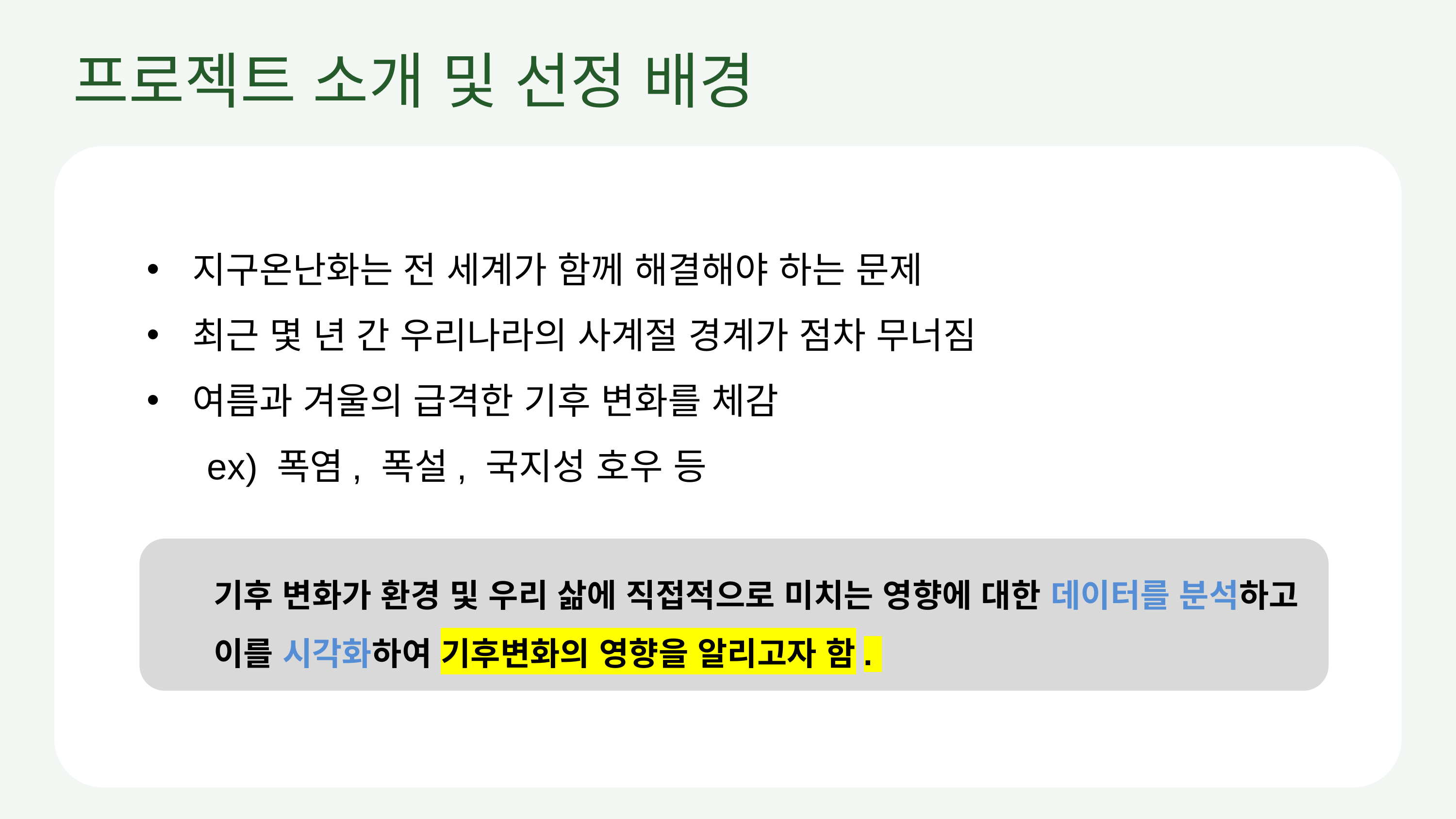

프로젝트 소개 및 선정 배경

지구온난화는 전 세계가 함께 해결해야 하는 문제
최근 몇 년 간 우리나라의 사계절 경계가 점차 무너짐
여름과 겨울의 급격한 기후 변화를 체감
      ex) 폭염, 폭설, 국지성 호우 등

기후 변화가 환경 및 우리 삶에 직접적으로 미치는 영향에 대한 데이터를 분석하고
이를 시각화하여 기후변화의 영향을 알리고자 함.